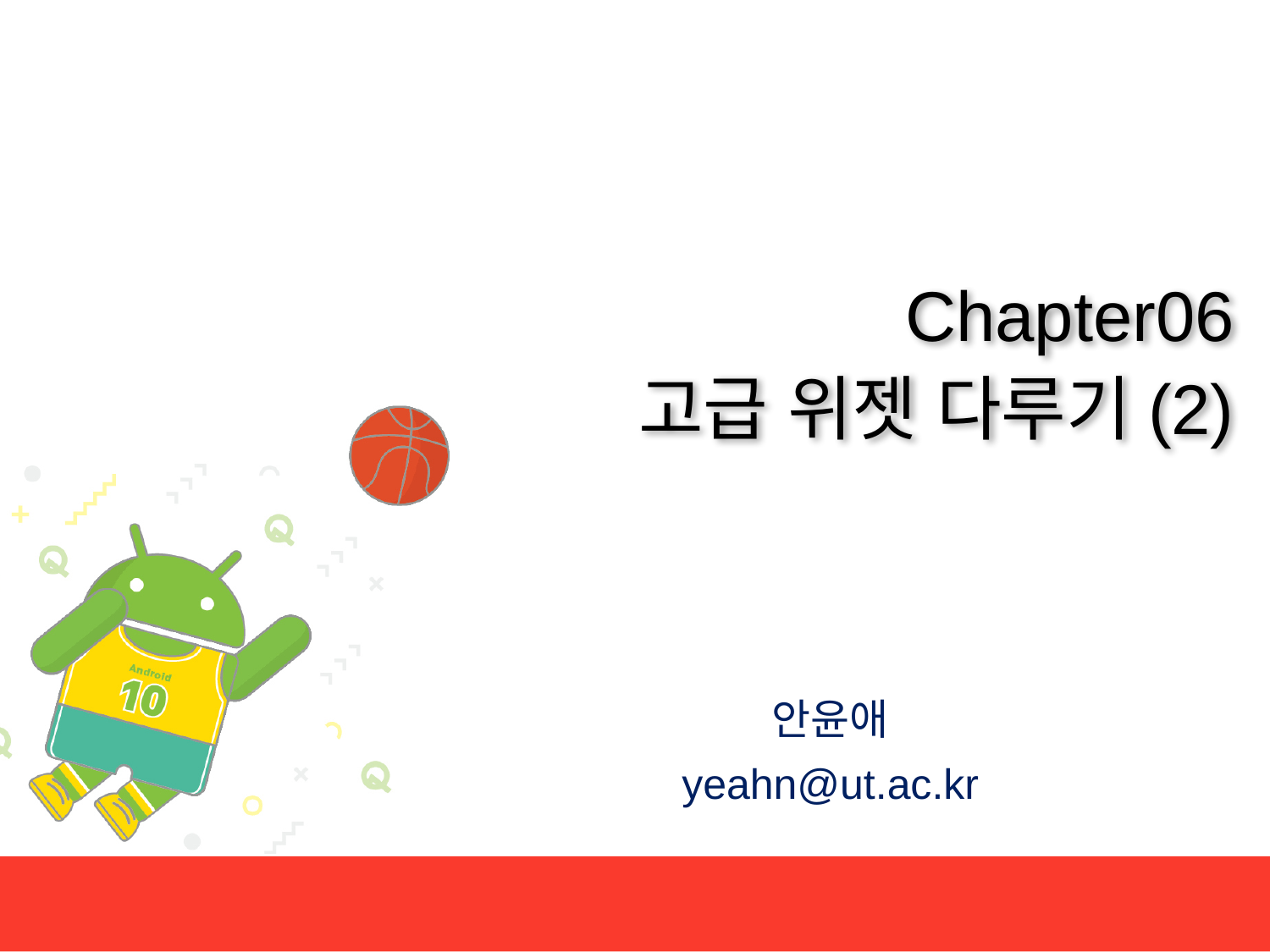

# Chapter06 고급 위젯 다루기(2)
안윤애
yeahn@ut.ac.kr